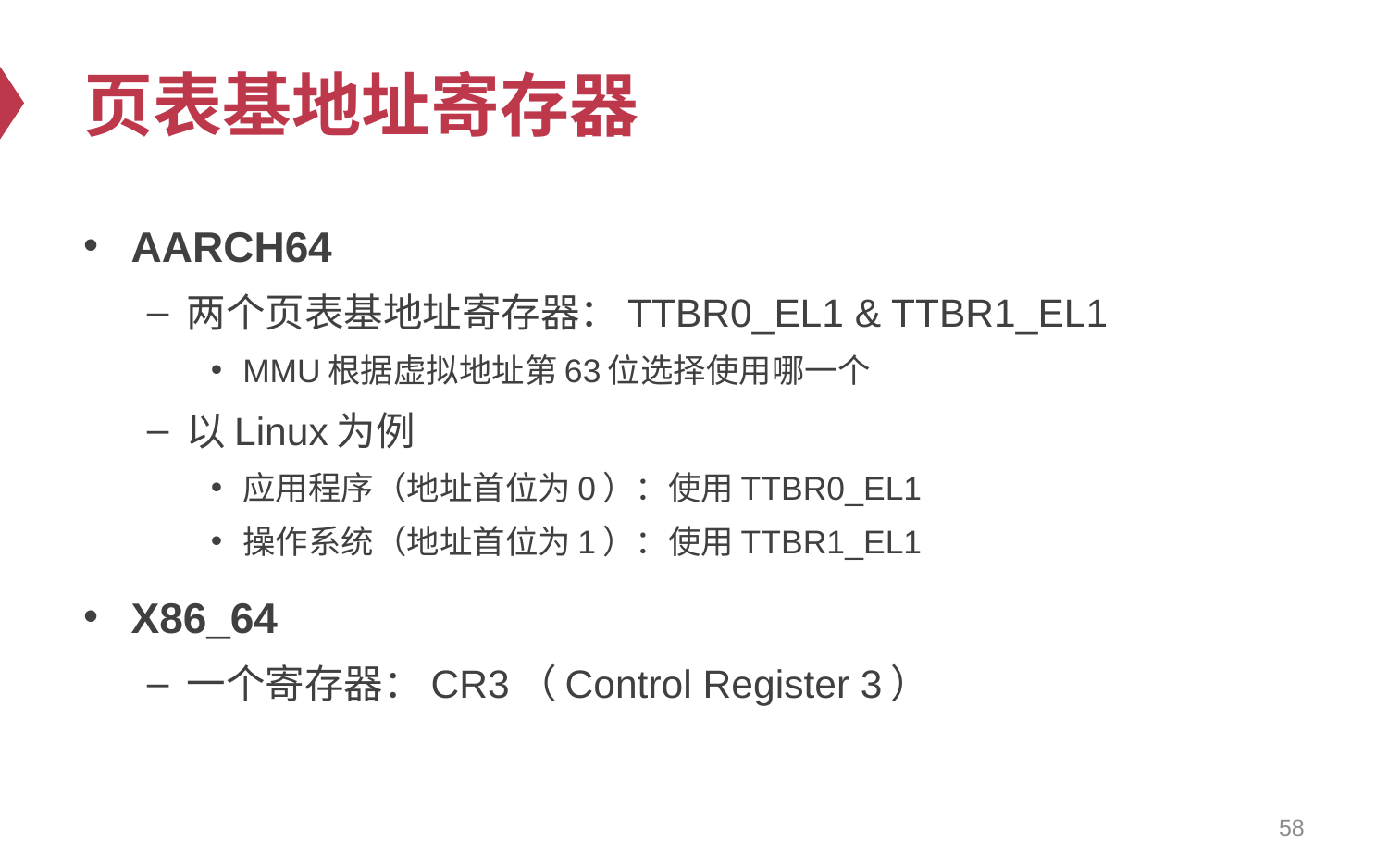

# 页表基地址寄存器
AARCH64
两个页表基地址寄存器：TTBR0_EL1 & TTBR1_EL1
MMU根据虚拟地址第63位选择使用哪一个
以Linux为例
应用程序（地址首位为0）：使用TTBR0_EL1
操作系统（地址首位为1）：使用TTBR1_EL1
X86_64
一个寄存器：CR3（Control Register 3）
58